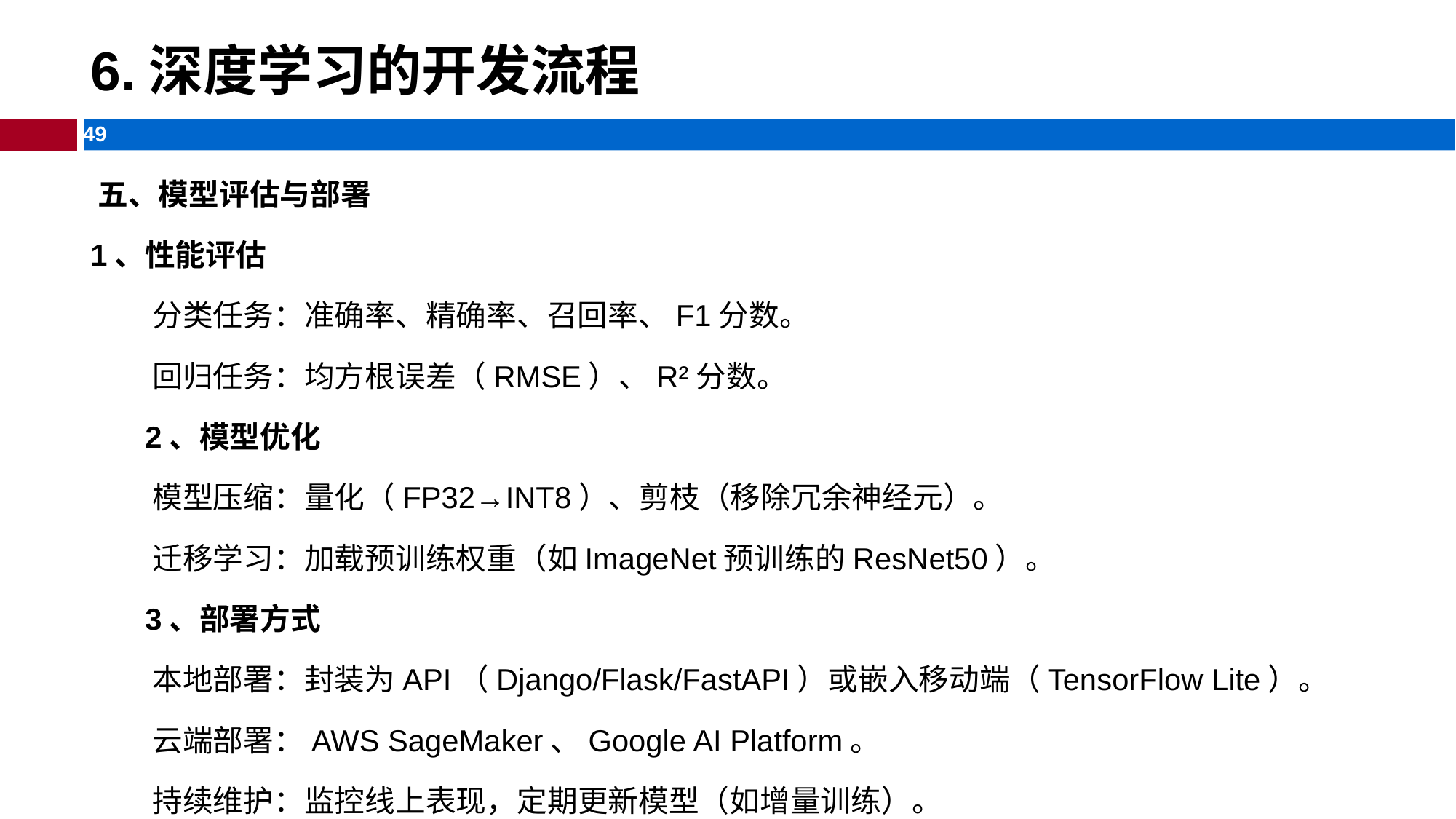

# 6.深度学习的开发流程
​​五、模型评估与部署​​
1、性能评估
​​分类任务：准确率、精确率、召回率、F1分数。
​​回归任务：均方根误差（RMSE）、R²分数。
​​2、模型优化
​​模型压缩：量化（FP32→INT8）、剪枝（移除冗余神经元）。
​​迁移学习：加载预训练权重（如ImageNet预训练的ResNet50）。
​​3、部署方式
​​本地部署：封装为API（Django/Flask/FastAPI）或嵌入移动端（TensorFlow Lite）。
​​云端部署：AWS SageMaker、Google AI Platform。
​​持续维护：监控线上表现，定期更新模型（如增量训练）。